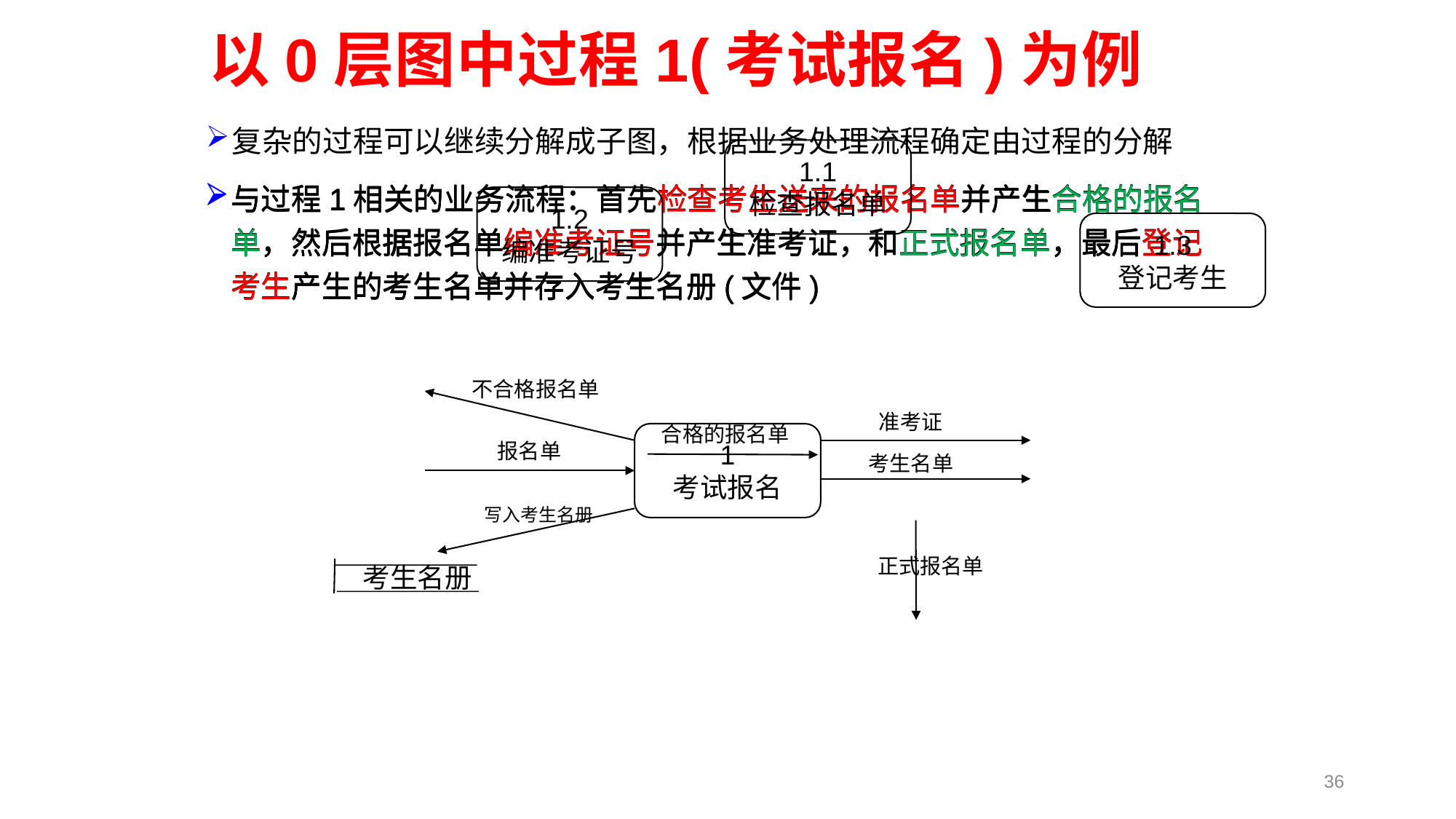

以0层图中过程1(考试报名)为例
复杂的过程可以继续分解成子图，根据业务处理流程确定由过程的分解
1.1
检查报名单
与过程1相关的业务流程：首先检查考生送来的报名单并产生合格的报名单，然后根据报名单编准考证号并产生准考证，和正式报名单，最后登记考生产生的考生名单并存入考生名册(文件)
与过程1相关的业务流程：首先检查考生送来的报名单并产生合格的报名单，然后根据报名单编准考证号并产生准考证，和正式报名单，最后登记考生产生的考生名单并存入考生名册(文件)
与过程1相关的业务流程：首先检查考生送来的报名单并产生合格的报名单，然后根据报名单编准考证号并产生准考证，和正式报名单，最后登记考生产生的考生名单并存入考生名册(文件)
1.2
编准考证号
1.3
登记考生
不合格报名单
报名单
准考证
合格的报名单
1
考试报名
考生名单
写入考生名册
考生名册

正式报名单
36